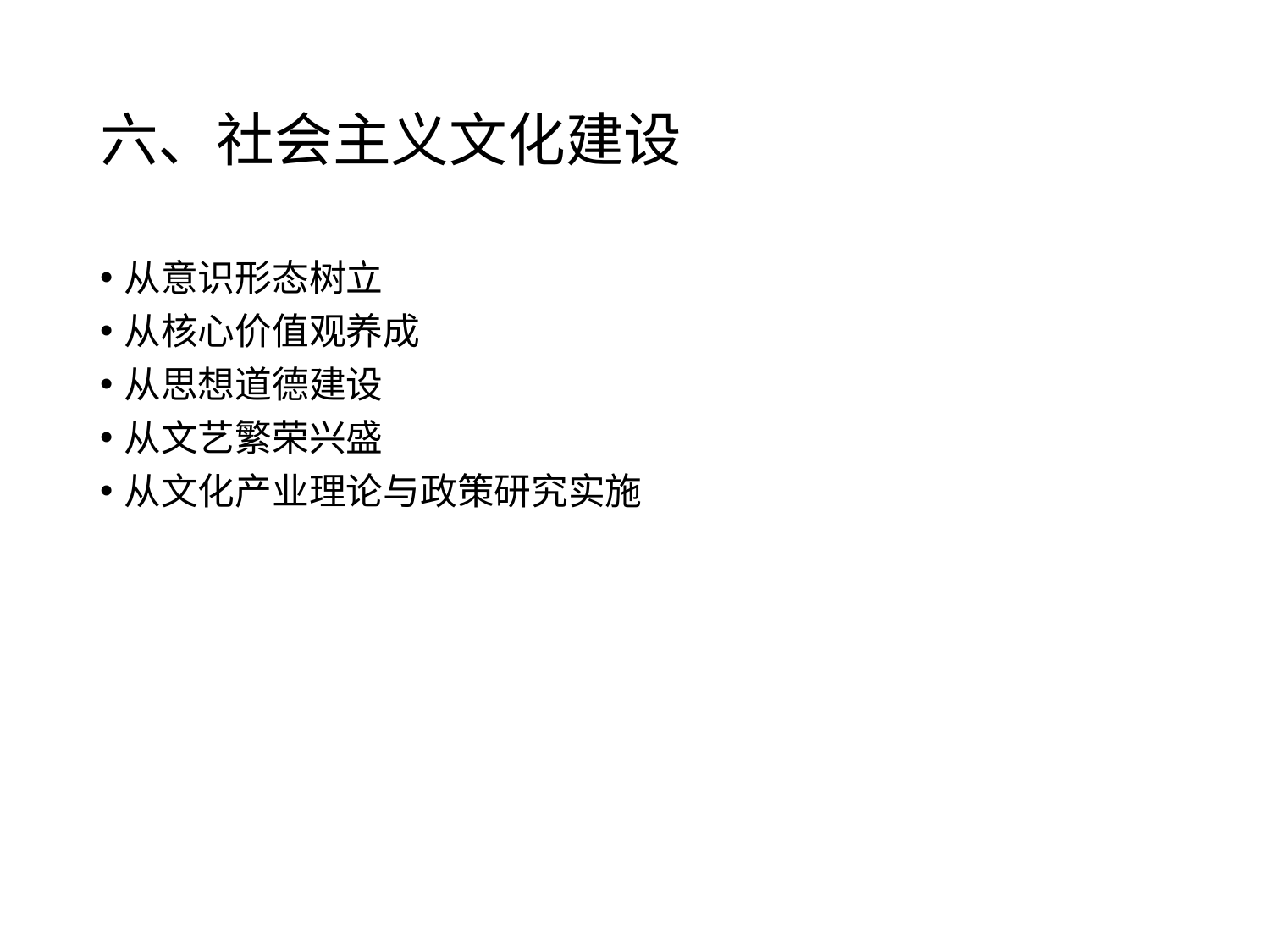

# 六、社会主义文化建设
从意识形态树立
从核心价值观养成
从思想道德建设
从文艺繁荣兴盛
从文化产业理论与政策研究实施